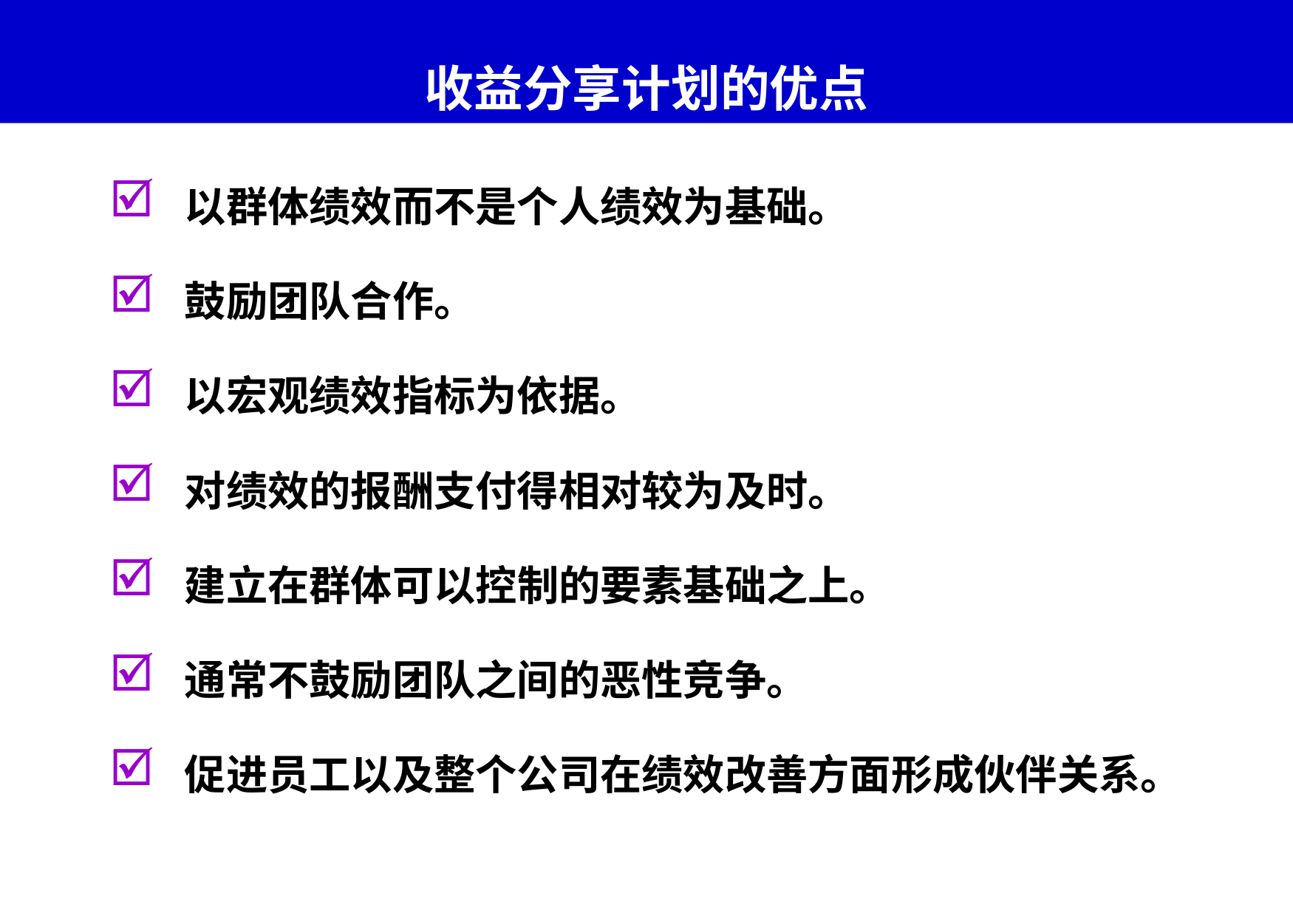

# 收益分享计划的优点
  以群体绩效而不是个人绩效为基础。
  鼓励团队合作。
  以宏观绩效指标为依据。
  对绩效的报酬支付得相对较为及时。
  建立在群体可以控制的要素基础之上。
  通常不鼓励团队之间的恶性竞争。
  促进员工以及整个公司在绩效改善方面形成伙伴关系。